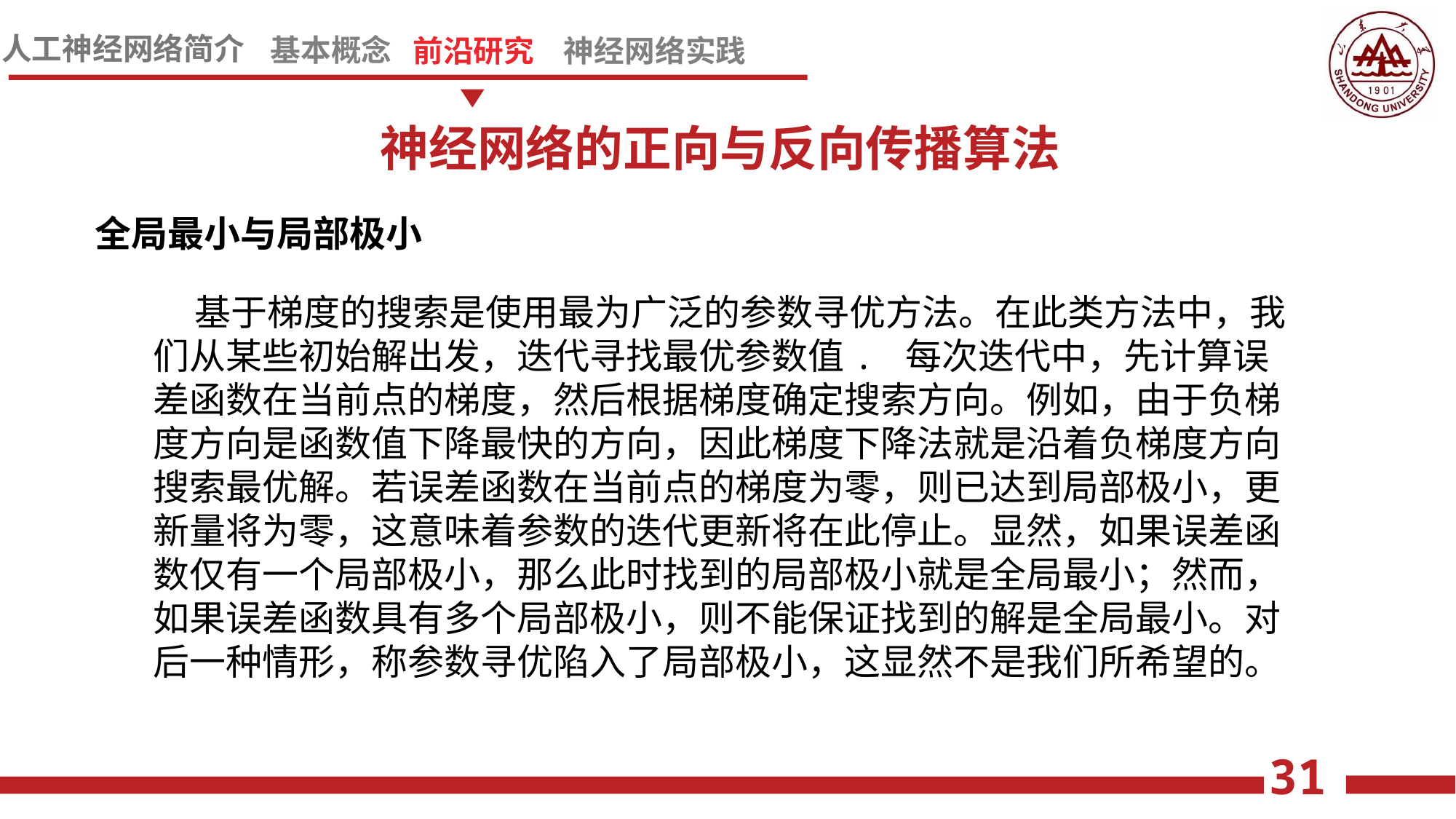

神经网络的正向与反向传播算法
 全局最小与局部极小
    基于梯度的搜索是使用最为广泛的参数寻优方法。在此类方法中，我们从某些初始解出发，迭代寻找最优参数值. 每次迭代中，先计算误差函数在当前点的梯度，然后根据梯度确定搜索方向。例如，由于负梯度方向是函数值下降最快的方向，因此梯度下降法就是沿着负梯度方向搜索最优解。若误差函数在当前点的梯度为零，则已达到局部极小，更新量将为零，这意味着参数的迭代更新将在此停止。显然，如果误差函数仅有一个局部极小，那么此时找到的局部极小就是全局最小；然而，如果误差函数具有多个局部极小，则不能保证找到的解是全局最小。对后一种情形，称参数寻优陷入了局部极小，这显然不是我们所希望的。